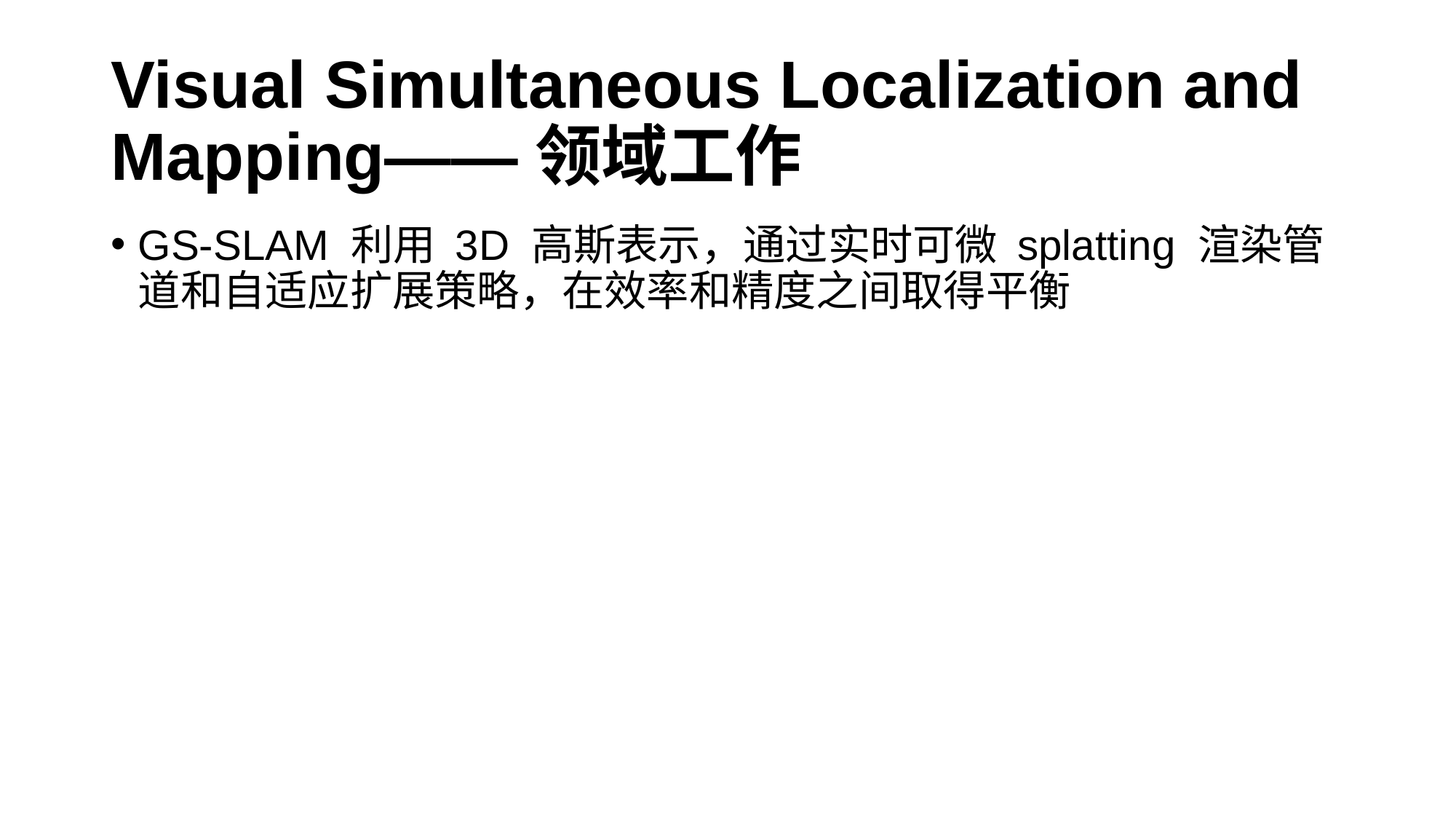

# Visual Simultaneous Localization and Mapping——领域工作
GS-SLAM 利用 3D 高斯表示，通过实时可微 splatting 渲染管道和自适应扩展策略，在效率和精度之间取得平衡